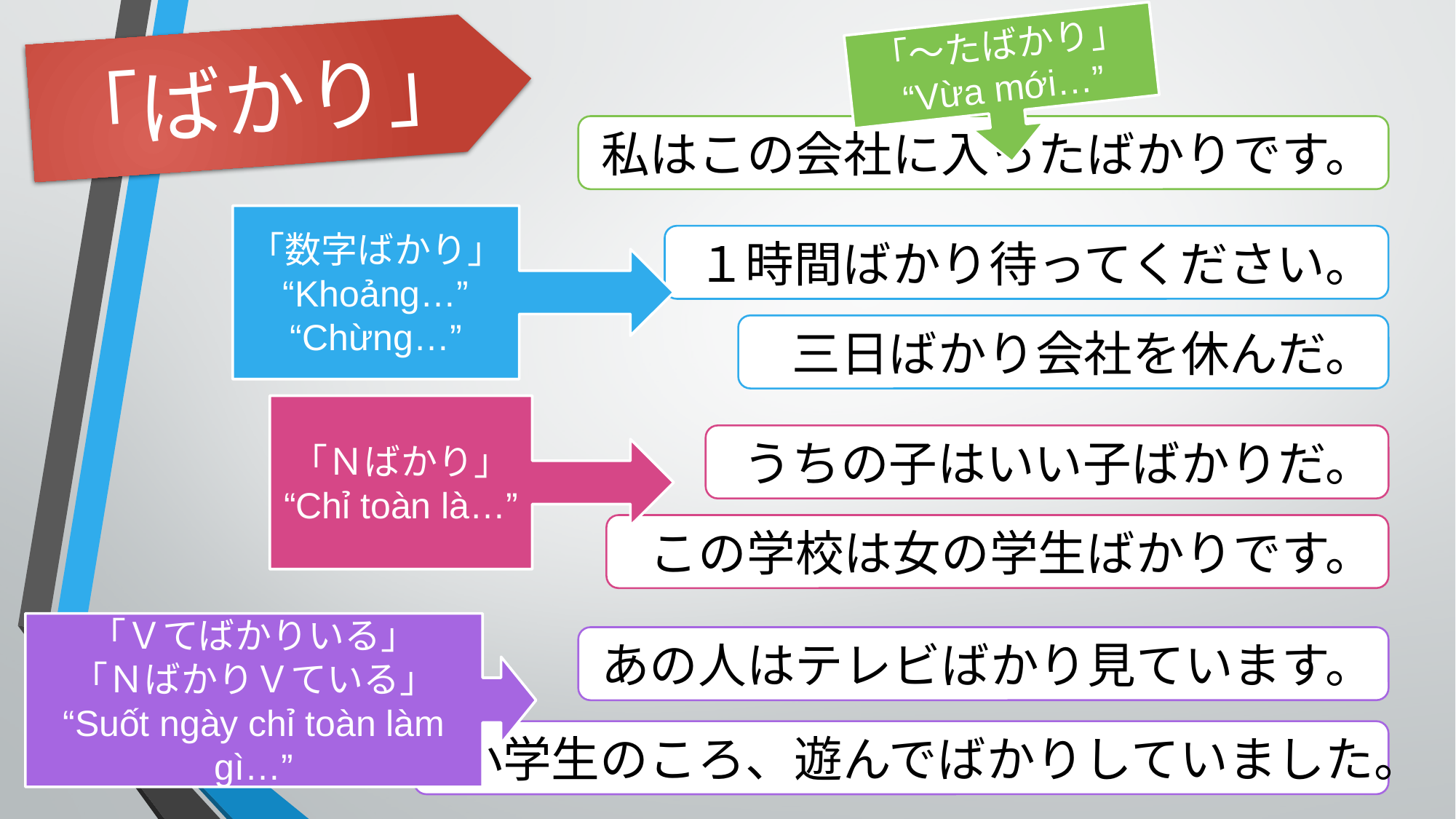

「～たばかり」
“Vừa mới…”
「ばかり」
私はこの会社に入ったばかりです。
「数字ばかり」
“Khoảng…”
“Chừng…”
１時間ばかり待ってください。
三日ばかり会社を休んだ。
「Ｎばかり」
“Chỉ toàn là…”
うちの子はいい子ばかりだ。
この学校は女の学生ばかりです。
「Ｖてばかりいる」
「ＮばかりＶている」
“Suốt ngày chỉ toàn làm gì…”
あの人はテレビばかり見ています。
小学生のころ、遊んでばかりしていました。